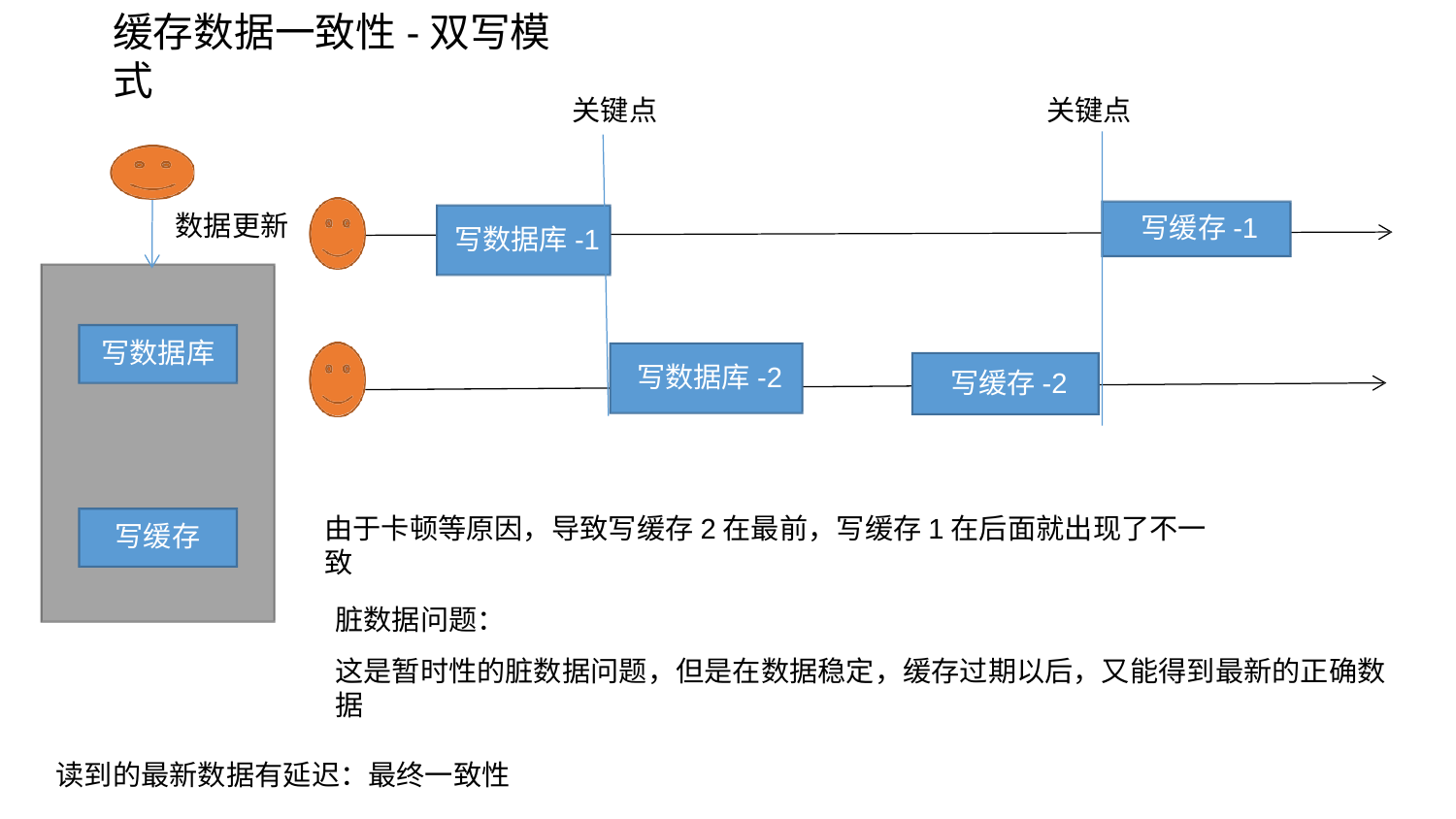

# 缓存数据一致性-双写模式
关键点
关键点

数据更新
写缓存-1
写数据库-1

写数据库

写数据库-2
写缓存-2

写缓存
由于卡顿等原因，导致写缓存2在最前，写缓存1在后面就出现了不一致

脏数据问题：
这是暂时性的脏数据问题，但是在数据稳定，缓存过期以后，又能得到最新的正确数据

读到的最新数据有延迟：最终一致性